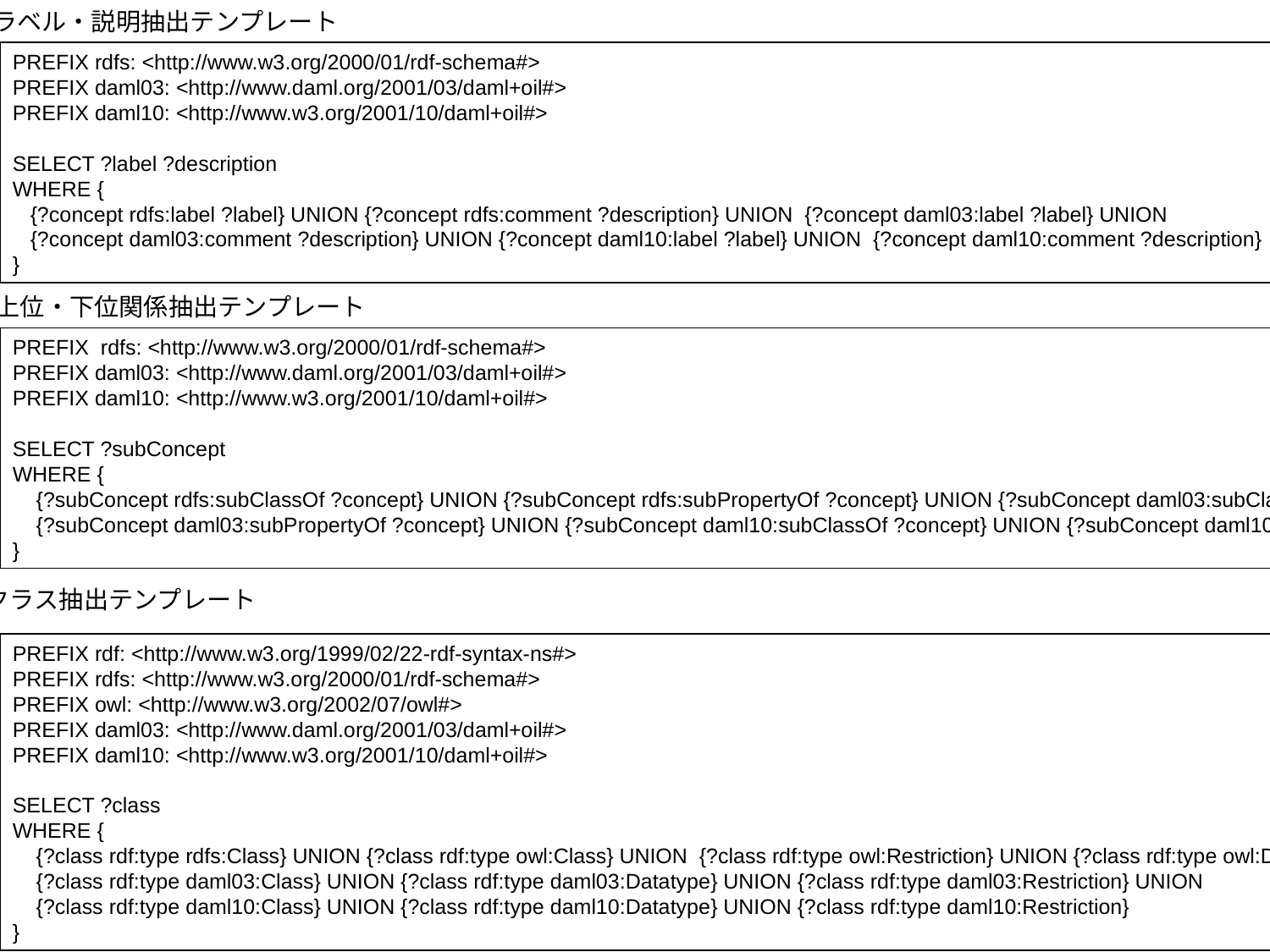

ラベル・説明抽出テンプレート
PREFIX rdfs: <http://www.w3.org/2000/01/rdf-schema#>
PREFIX daml03: <http://www.daml.org/2001/03/daml+oil#>
PREFIX daml10: <http://www.w3.org/2001/10/daml+oil#>

SELECT ?label ?description
WHERE {
   {?concept rdfs:label ?label} UNION {?concept rdfs:comment ?description} UNION  {?concept daml03:label ?label} UNION
   {?concept daml03:comment ?description} UNION {?concept daml10:label ?label} UNION  {?concept daml10:comment ?description}
}
上位・下位関係抽出テンプレート
PREFIX  rdfs: <http://www.w3.org/2000/01/rdf-schema#>
PREFIX daml03: <http://www.daml.org/2001/03/daml+oil#>
PREFIX daml10: <http://www.w3.org/2001/10/daml+oil#>

SELECT ?subConcept
WHERE {
    {?subConcept rdfs:subClassOf ?concept} UNION {?subConcept rdfs:subPropertyOf ?concept} UNION {?subConcept daml03:subClassOf ?concept} UNION
    {?subConcept daml03:subPropertyOf ?concept} UNION {?subConcept daml10:subClassOf ?concept} UNION {?subConcept daml10:subPropertyOf ?concept}
}
クラス抽出テンプレート
PREFIX rdf: <http://www.w3.org/1999/02/22-rdf-syntax-ns#>
PREFIX rdfs: <http://www.w3.org/2000/01/rdf-schema#>
PREFIX owl: <http://www.w3.org/2002/07/owl#>
PREFIX daml03: <http://www.daml.org/2001/03/daml+oil#>
PREFIX daml10: <http://www.w3.org/2001/10/daml+oil#>

SELECT ?class
WHERE {
    {?class rdf:type rdfs:Class} UNION {?class rdf:type owl:Class} UNION  {?class rdf:type owl:Restriction} UNION {?class rdf:type owl:DataRange} UNION
    {?class rdf:type daml03:Class} UNION {?class rdf:type daml03:Datatype} UNION {?class rdf:type daml03:Restriction} UNION
    {?class rdf:type daml10:Class} UNION {?class rdf:type daml10:Datatype} UNION {?class rdf:type daml10:Restriction}
}